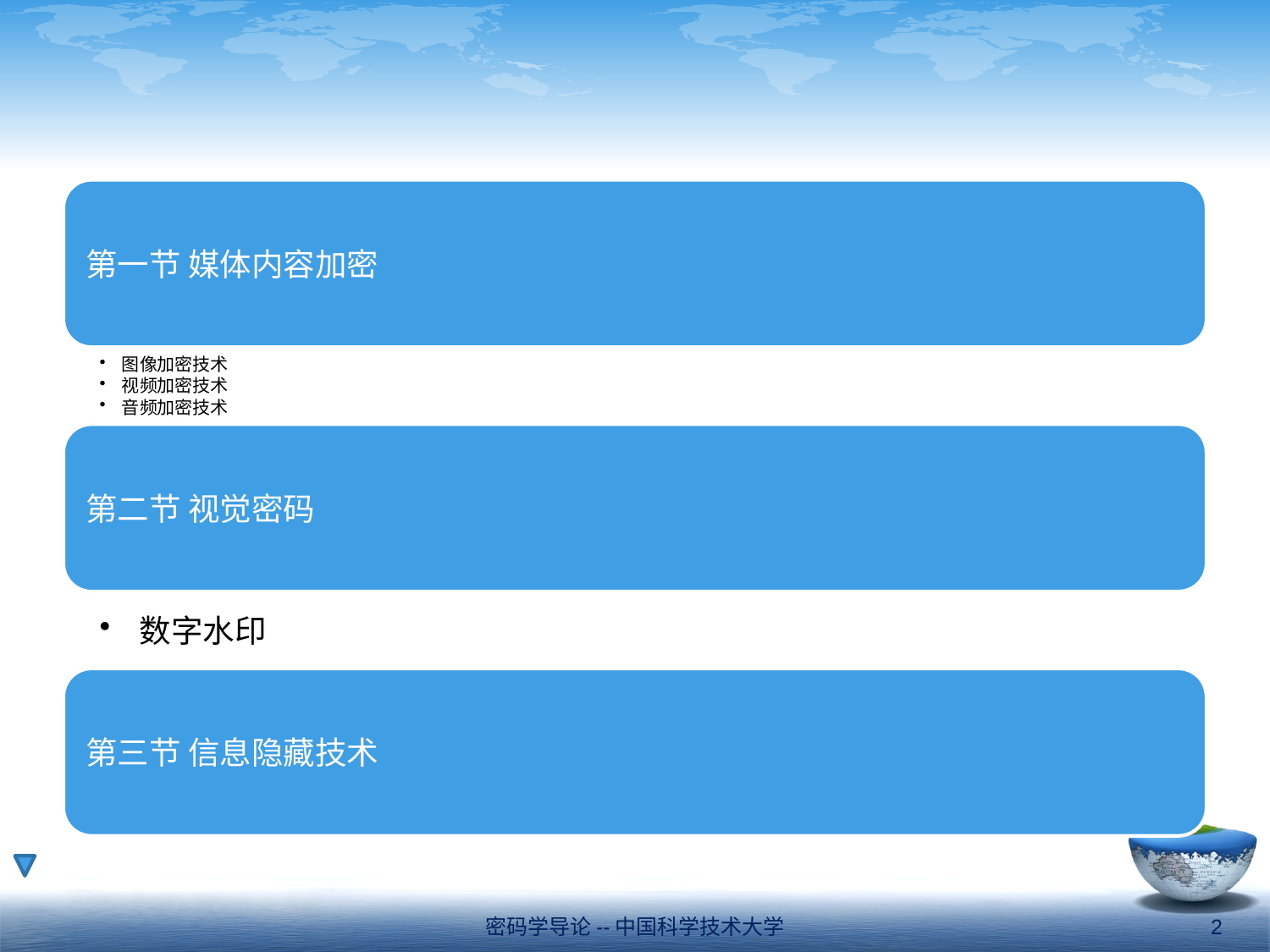

#
第一节 媒体内容加密
图像加密技术
第二节 视觉密码
视频加密技术
音频加密技术
第三节 信息隐藏技术
数字水印

密码学导论--中国科学技术大学
2